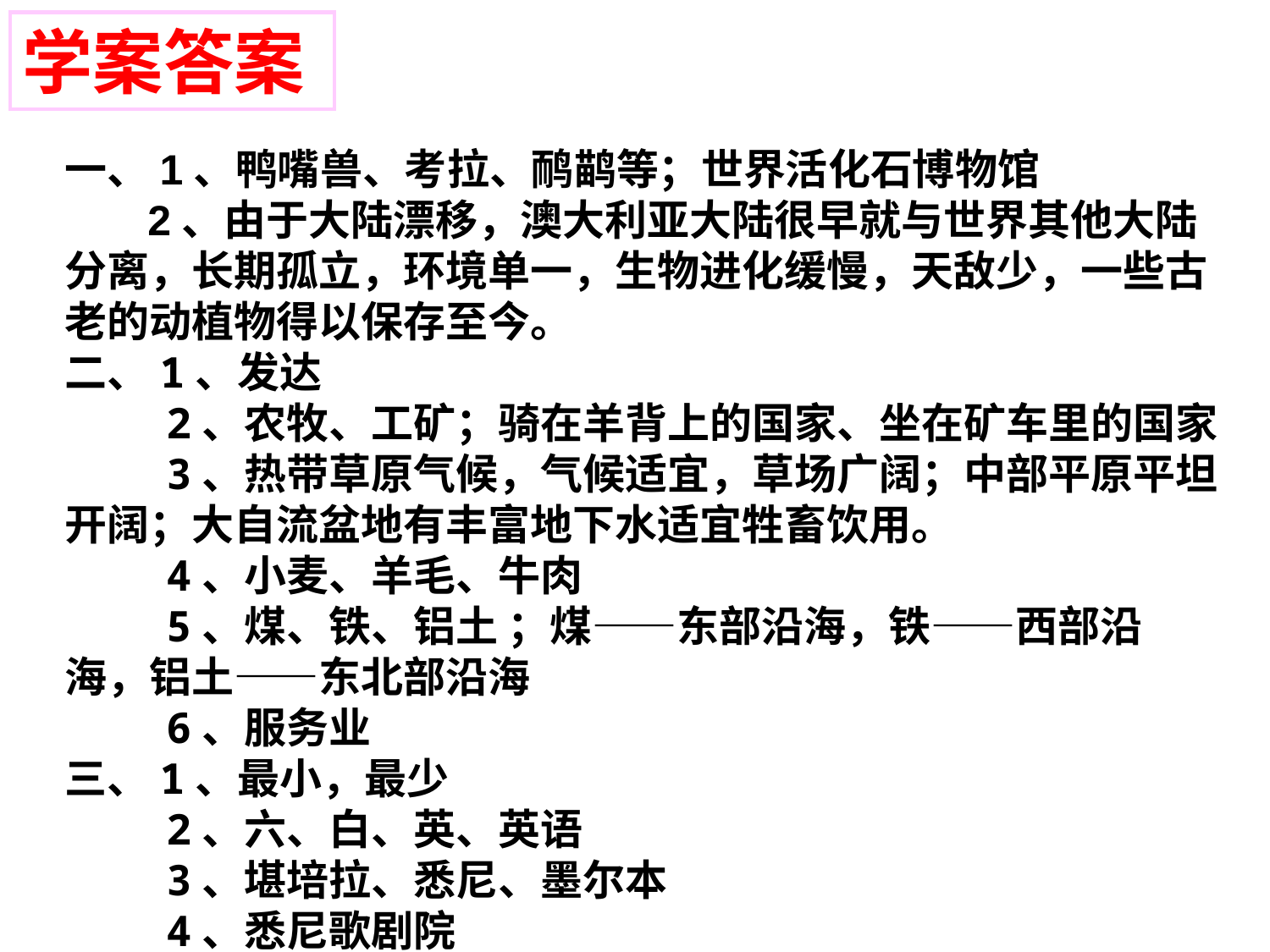

学案答案
一、1、鸭嘴兽、考拉、鸸鹋等；世界活化石博物馆
       2、由于大陆漂移，澳大利亚大陆很早就与世界其他大陆分离，长期孤立，环境单一，生物进化缓慢，天敌少，一些古老的动植物得以保存至今。
二、1、发达
    2、农牧、工矿；骑在羊背上的国家、坐在矿车里的国家
    3、热带草原气候，气候适宜，草场广阔；中部平原平坦开阔；大自流盆地有丰富地下水适宜牲畜饮用。
    4、小麦、羊毛、牛肉
    5、煤、铁、铝土 ；煤——东部沿海，铁——西部沿海，铝土——东北部沿海
    6、服务业
三、1、最小，最少
    2、六、白、英、英语
    3、堪培拉、悉尼、墨尔本
    4、悉尼歌剧院